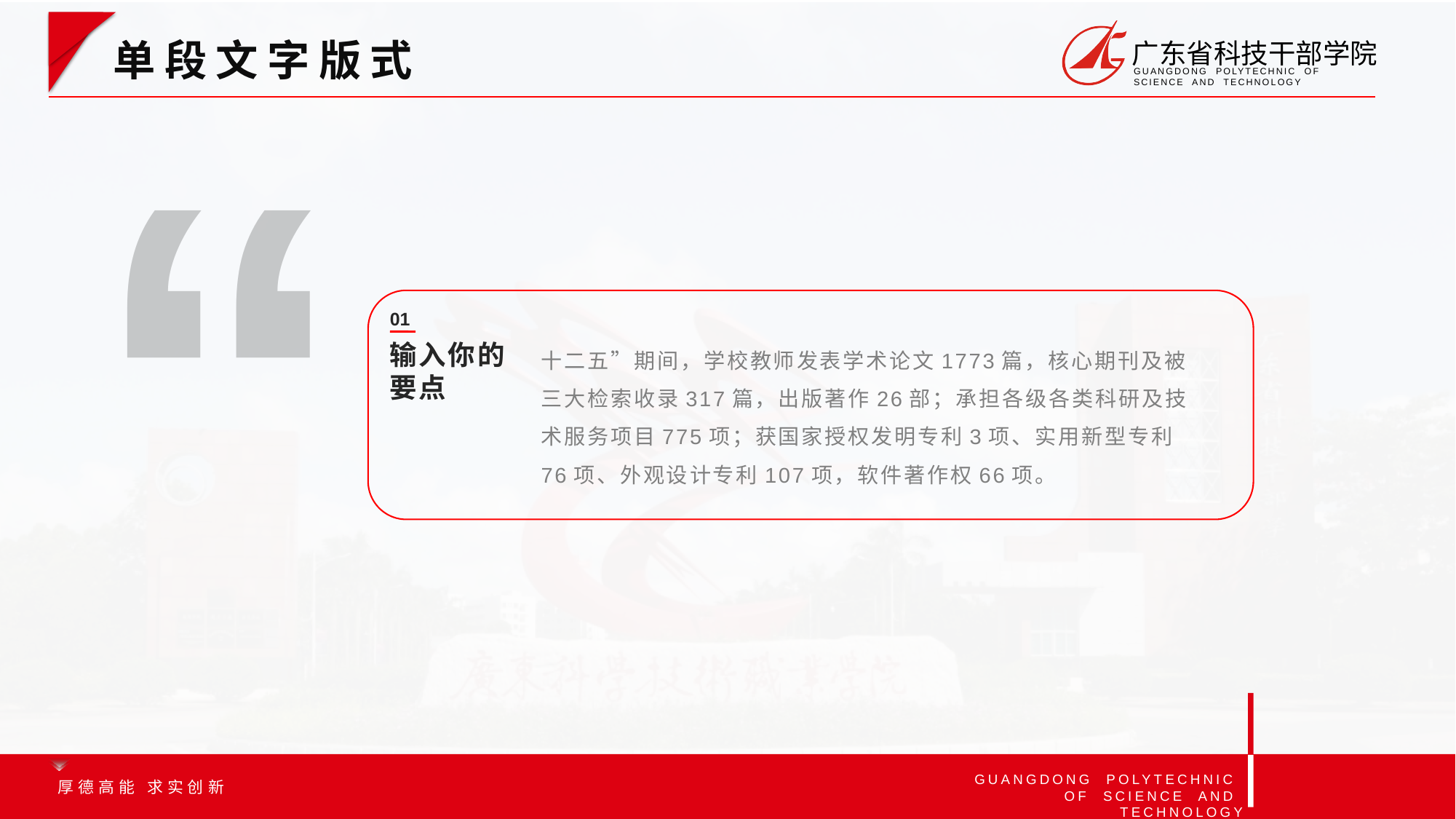

选中文字☞Ctrl+【或】☞即可增大或减小字号
单段文字版式
“

01
输入你的要点
十二五”期间，学校教师发表学术论文1773篇，核心期刊及被三大检索收录317篇，出版著作26部；承担各级各类科研及技术服务项目775项；获国家授权发明专利3项、实用新型专利76项、外观设计专利107项，软件著作权66项。